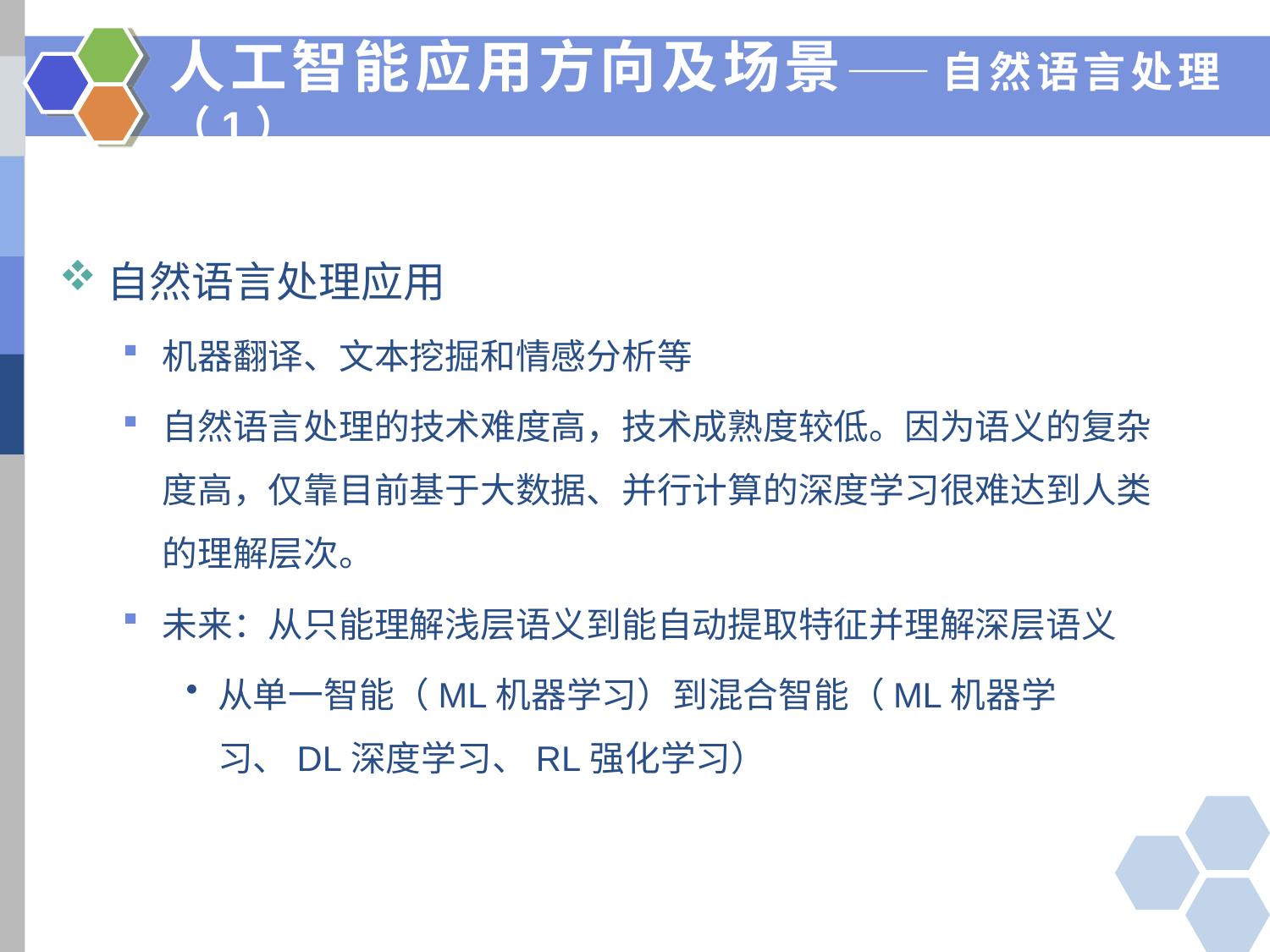

# 人工智能应用方向及场景——自然语言处理（1）
自然语言处理应用
机器翻译、文本挖掘和情感分析等
自然语言处理的技术难度高，技术成熟度较低。因为语义的复杂度高，仅靠目前基于大数据、并行计算的深度学习很难达到人类的理解层次。
未来：从只能理解浅层语义到能自动提取特征并理解深层语义
从单一智能（ML机器学习）到混合智能（ML机器学习、DL深度学习、RL强化学习）